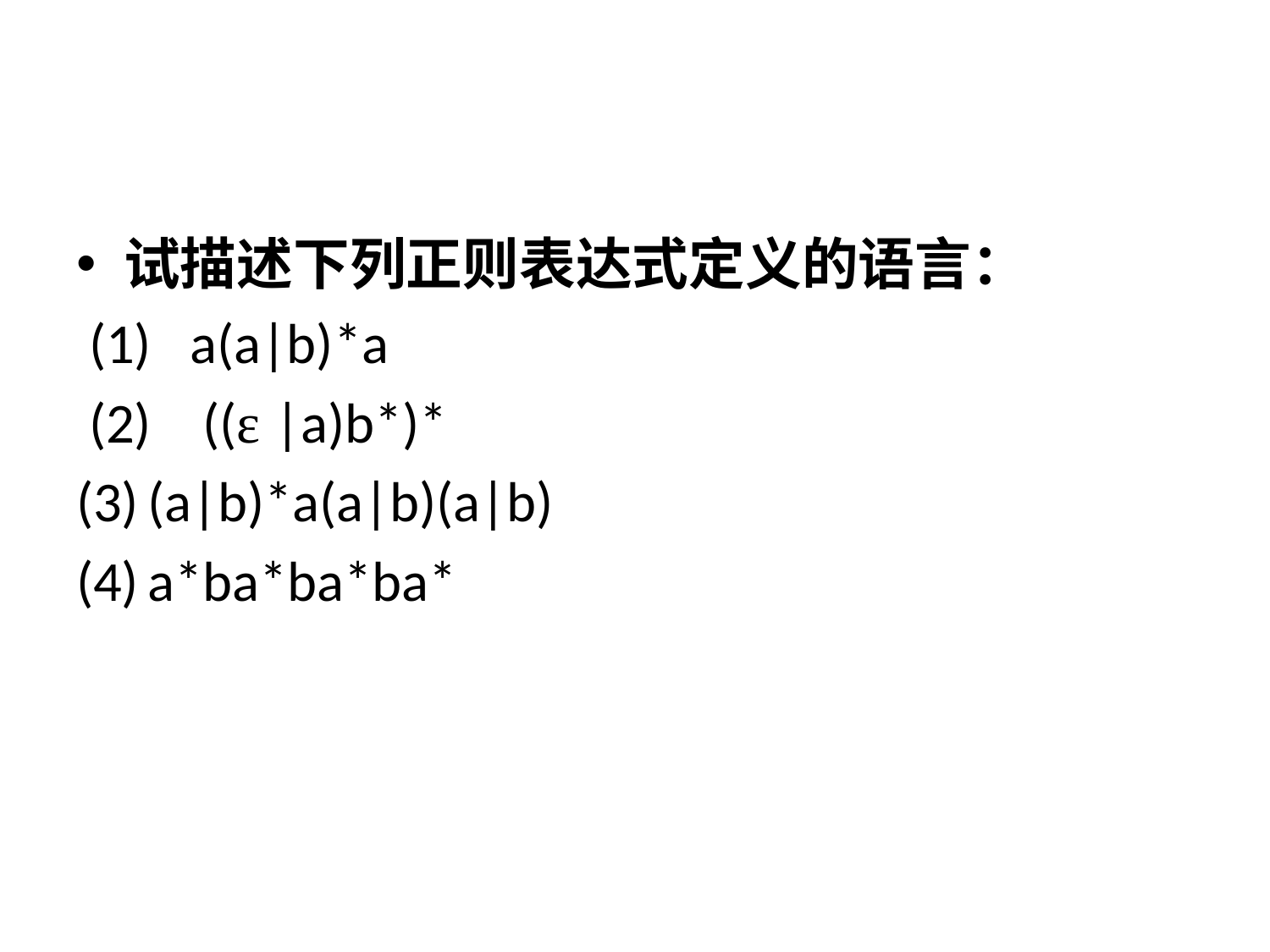

#
试描述下列正则表达式定义的语言：
 (1)   a(a|b)*a
 (2)    ((ε |a)b*)*
(a|b)*a(a|b)(a|b)
a*ba*ba*ba*